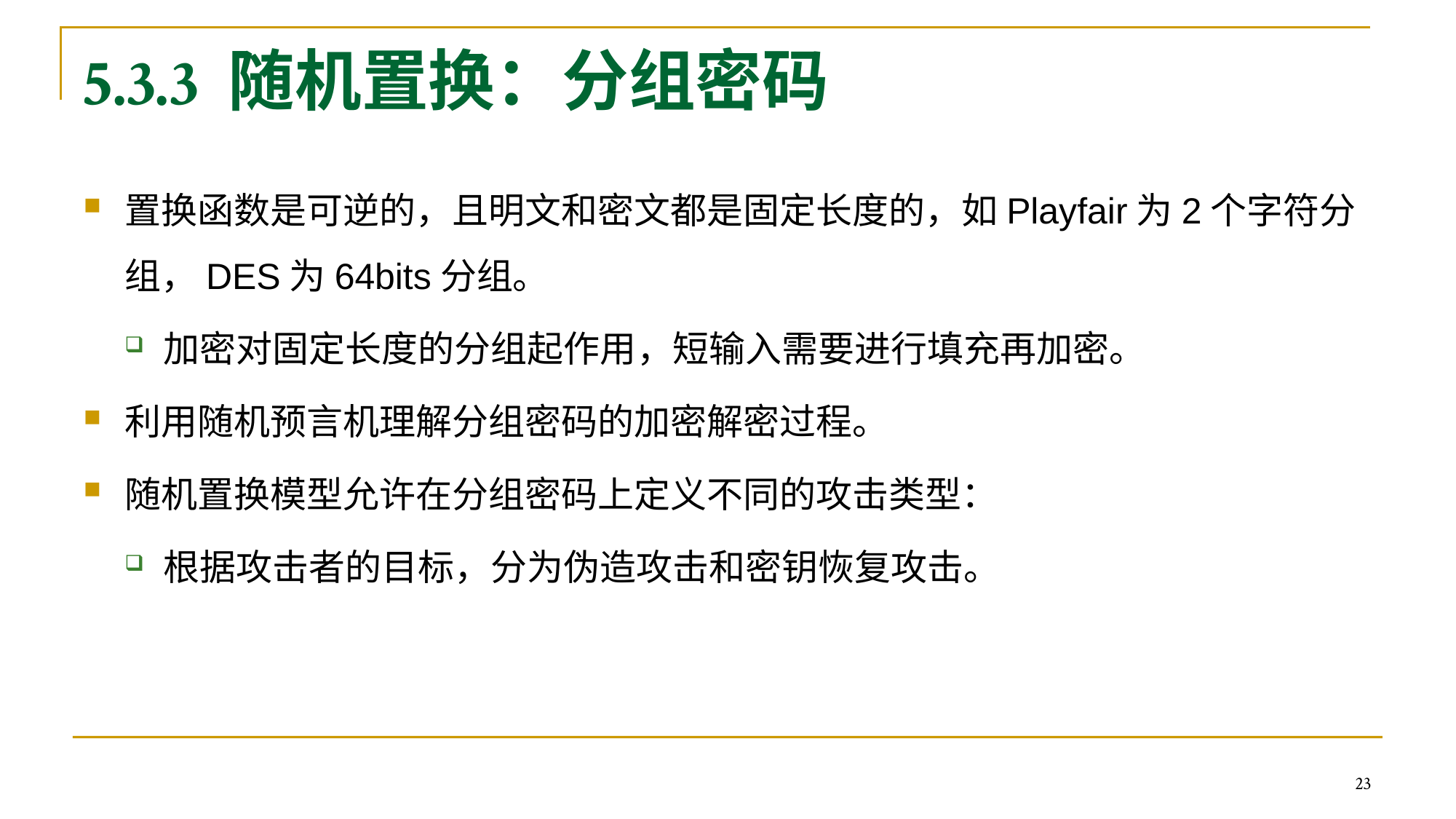

# 5.3.3 随机置换：分组密码
置换函数是可逆的，且明文和密文都是固定长度的，如Playfair为2个字符分组，DES为64bits分组。
加密对固定长度的分组起作用，短输入需要进行填充再加密。
利用随机预言机理解分组密码的加密解密过程。
随机置换模型允许在分组密码上定义不同的攻击类型：
根据攻击者的目标，分为伪造攻击和密钥恢复攻击。
23